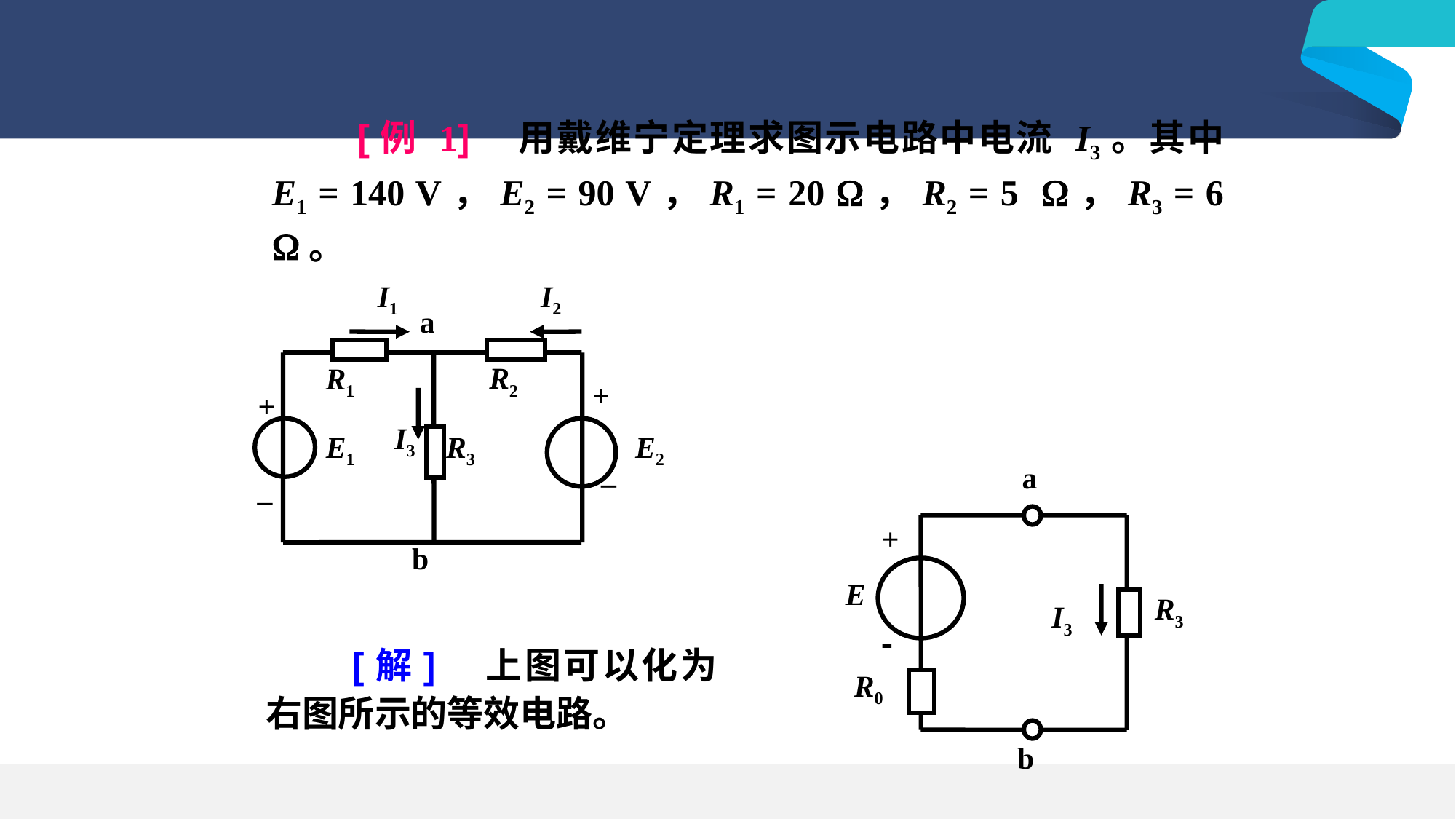

[例 1]　用戴维宁定理求图示电路中电流 I3。其中 E1 = 140 V，E2 = 90 V，R1 = 20 Ω，R2 = 5  Ω，R3 = 6 Ω。
I1
I2
a

R2
R1
+
+

I3

E1
R3
E2

_
_

b
a

+
E

R3
I3
−
R0
b

　　[解]　上图可以化为右图所示的等效电路。